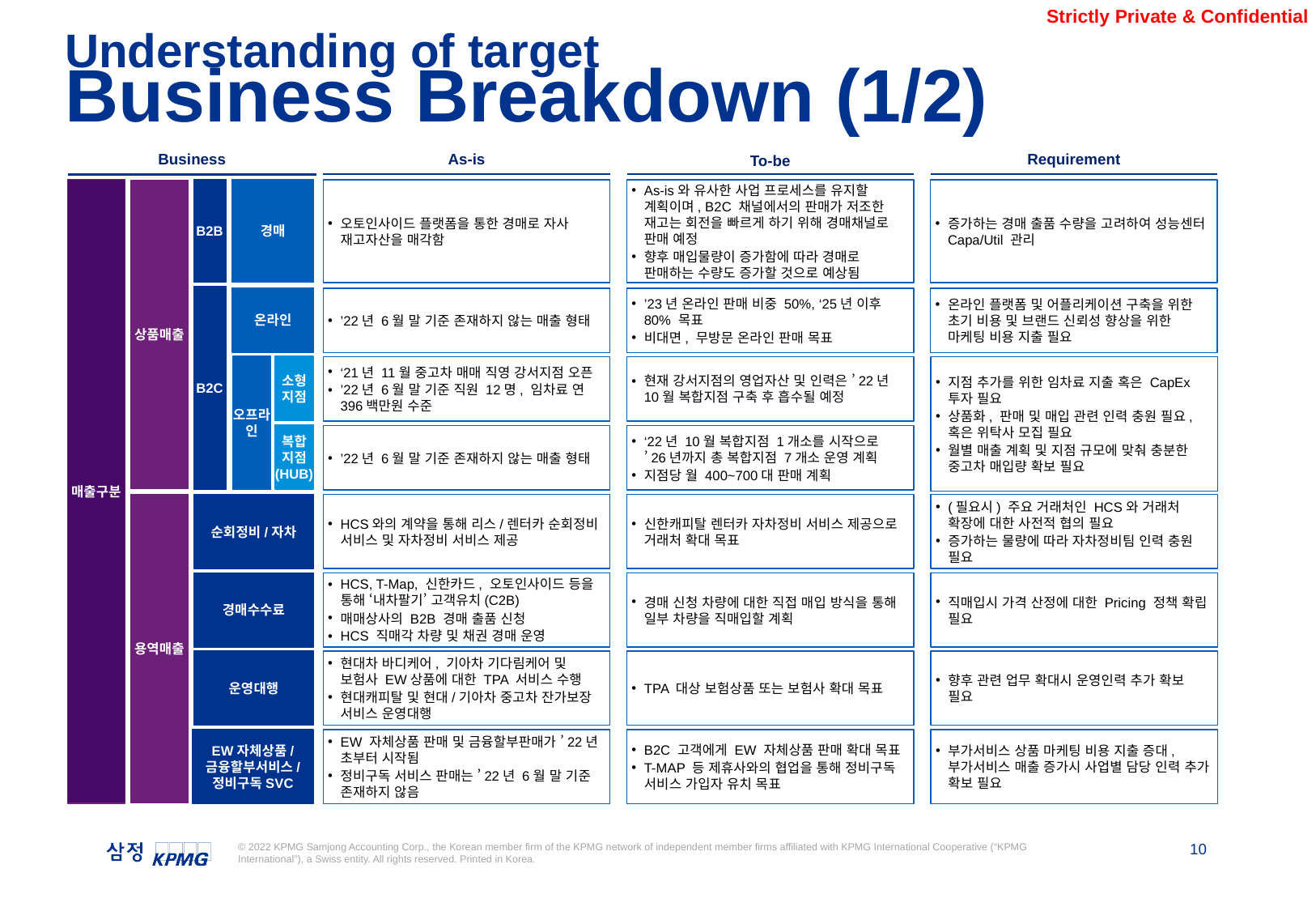

Understanding of target
Business Breakdown (1/2)
Business
As-is
Requirement
To-be
매출구분
B2B
경매
오토인사이드 플랫폼을 통한 경매로 자사 재고자산을 매각함
As-is와 유사한 사업 프로세스를 유지할 계획이며, B2C 채널에서의 판매가 저조한 재고는 회전을 빠르게 하기 위해 경매채널로 판매 예정
향후 매입물량이 증가함에 따라 경매로 판매하는 수량도 증가할 것으로 예상됨
증가하는 경매 출품 수량을 고려하여 성능센터 Capa/Util 관리
상품매출
B2C
온라인
’22년 6월 말 기준 존재하지 않는 매출 형태
’23년 온라인 판매 비중 50%, ‘25년 이후 80% 목표
비대면, 무방문 온라인 판매 목표
온라인 플랫폼 및 어플리케이션 구축을 위한 초기 비용 및 브랜드 신뢰성 향상을 위한 마케팅 비용 지출 필요
오프라인
소형
지점
‘21년 11월 중고차 매매 직영 강서지점 오픈
’22년 6월 말 기준 직원 12명, 임차료 연 396백만원 수준
지점 추가를 위한 임차료 지출 혹은 CapEx 투자 필요
상품화, 판매 및 매입 관련 인력 충원 필요, 혹은 위탁사 모집 필요
월별 매출 계획 및 지점 규모에 맞춰 충분한 중고차 매입량 확보 필요
현재 강서지점의 영업자산 및 인력은 ’22년 10월 복합지점 구축 후 흡수될 예정
복합
지점
(HUB)
’22년 6월 말 기준 존재하지 않는 매출 형태
‘22년 10월 복합지점 1개소를 시작으로
’26년까지 총 복합지점 7개소 운영 계획
지점당 월 400~700대 판매 계획
용역매출
순회정비/자차
HCS와의 계약을 통해 리스/렌터카 순회정비 서비스 및 자차정비 서비스 제공
신한캐피탈 렌터카 자차정비 서비스 제공으로 거래처 확대 목표
(필요시) 주요 거래처인 HCS와 거래처 확장에 대한 사전적 협의 필요
증가하는 물량에 따라 자차정비팀 인력 충원 필요
경매수수료
HCS, T-Map, 신한카드, 오토인사이드 등을 통해 ‘내차팔기’ 고객유치(C2B)
매매상사의 B2B 경매 출품 신청
HCS 직매각 차량 및 채권 경매 운영
경매 신청 차량에 대한 직접 매입 방식을 통해 일부 차량을 직매입할 계획
직매입시 가격 산정에 대한 Pricing 정책 확립 필요
운영대행
현대차 바디케어, 기아차 기다림케어 및 보험사 EW상품에 대한 TPA 서비스 수행
현대캐피탈 및 현대/기아차 중고차 잔가보장 서비스 운영대행
TPA 대상 보험상품 또는 보험사 확대 목표
향후 관련 업무 확대시 운영인력 추가 확보 필요
EW자체상품/
금융할부서비스/
정비구독SVC
EW 자체상품 판매 및 금융할부판매가 ’22년 초부터 시작됨
정비구독 서비스 판매는 ’22년 6월 말 기준 존재하지 않음
B2C 고객에게 EW 자체상품 판매 확대 목표
T-MAP 등 제휴사와의 협업을 통해 정비구독 서비스 가입자 유치 목표
부가서비스 상품 마케팅 비용 지출 증대, 부가서비스 매출 증가시 사업별 담당 인력 추가 확보 필요